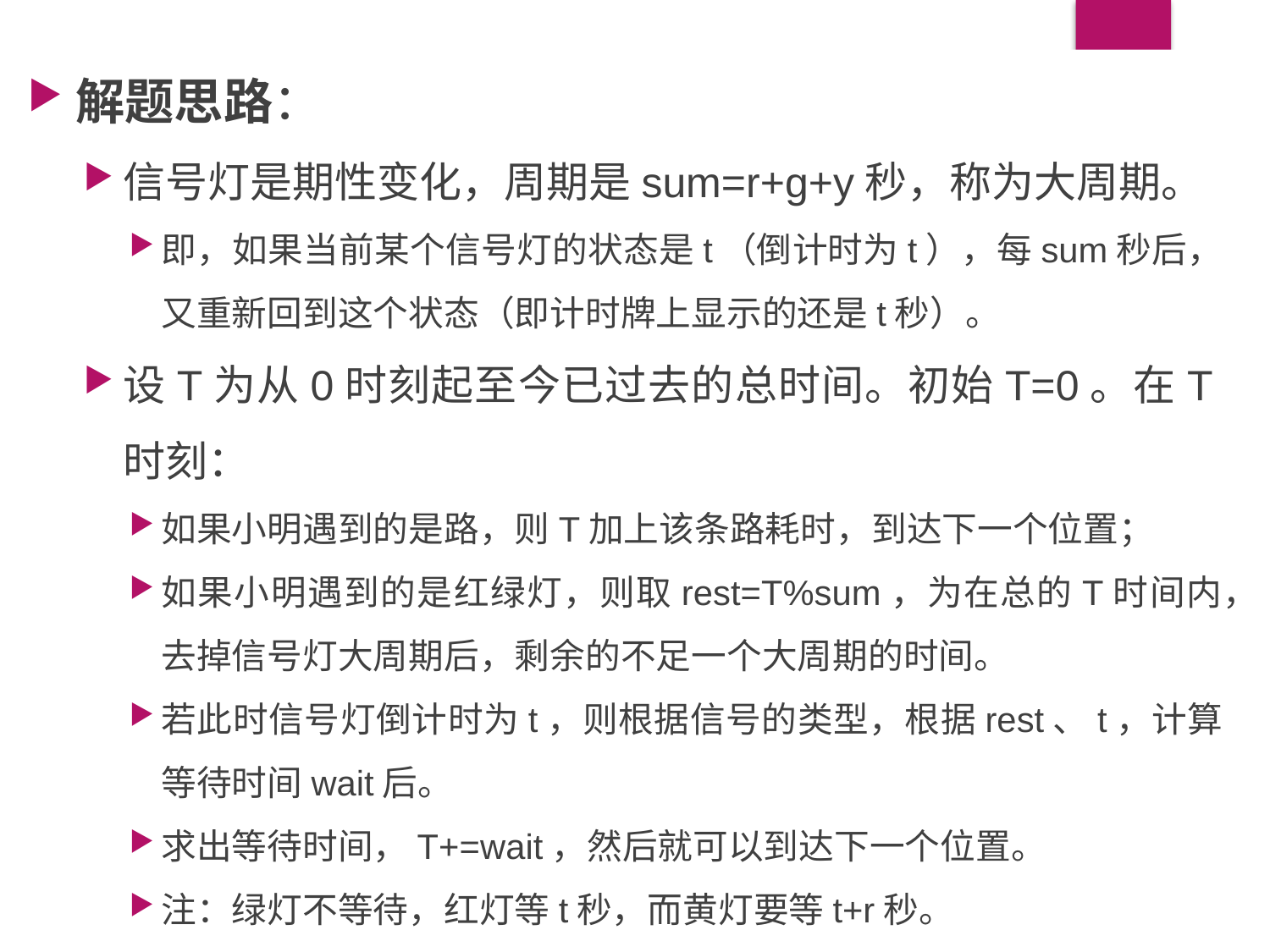

解题思路：
信号灯是期性变化，周期是sum=r+g+y秒，称为大周期。
即，如果当前某个信号灯的状态是t（倒计时为t），每sum秒后，又重新回到这个状态（即计时牌上显示的还是t秒）。
设T为从0时刻起至今已过去的总时间。初始T=0。在T时刻：
如果小明遇到的是路，则T加上该条路耗时，到达下一个位置；
如果小明遇到的是红绿灯，则取rest=T%sum，为在总的T时间内，去掉信号灯大周期后，剩余的不足一个大周期的时间。
若此时信号灯倒计时为t，则根据信号的类型，根据rest、t，计算等待时间wait后。
求出等待时间，T+=wait，然后就可以到达下一个位置。
注：绿灯不等待，红灯等t秒，而黄灯要等t+r秒。
#